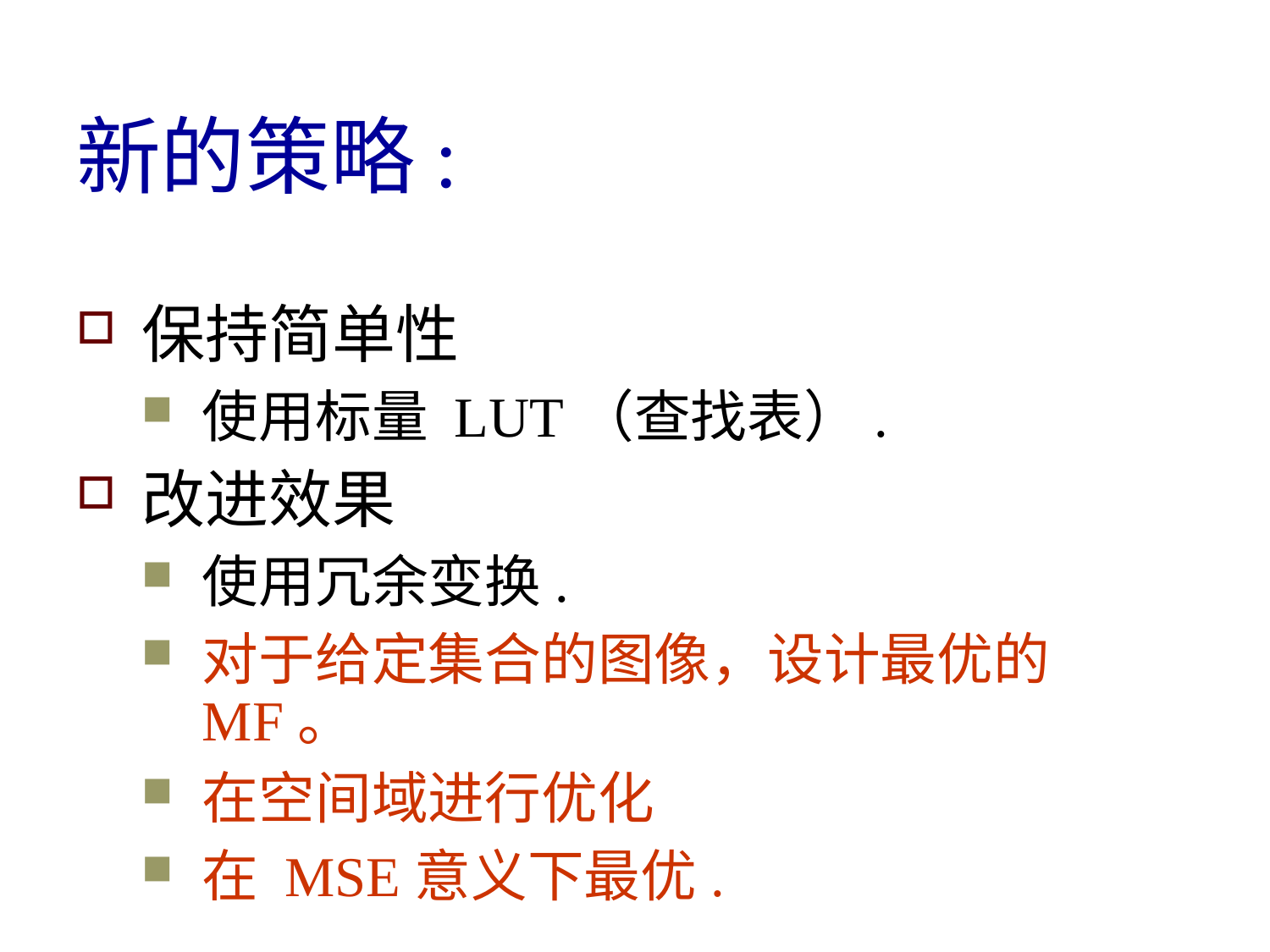

# 新的策略:
保持简单性
使用标量 LUT（查找表）.
改进效果
使用冗余变换.
对于给定集合的图像，设计最优的 MF。
在空间域进行优化
在 MSE意义下最优.